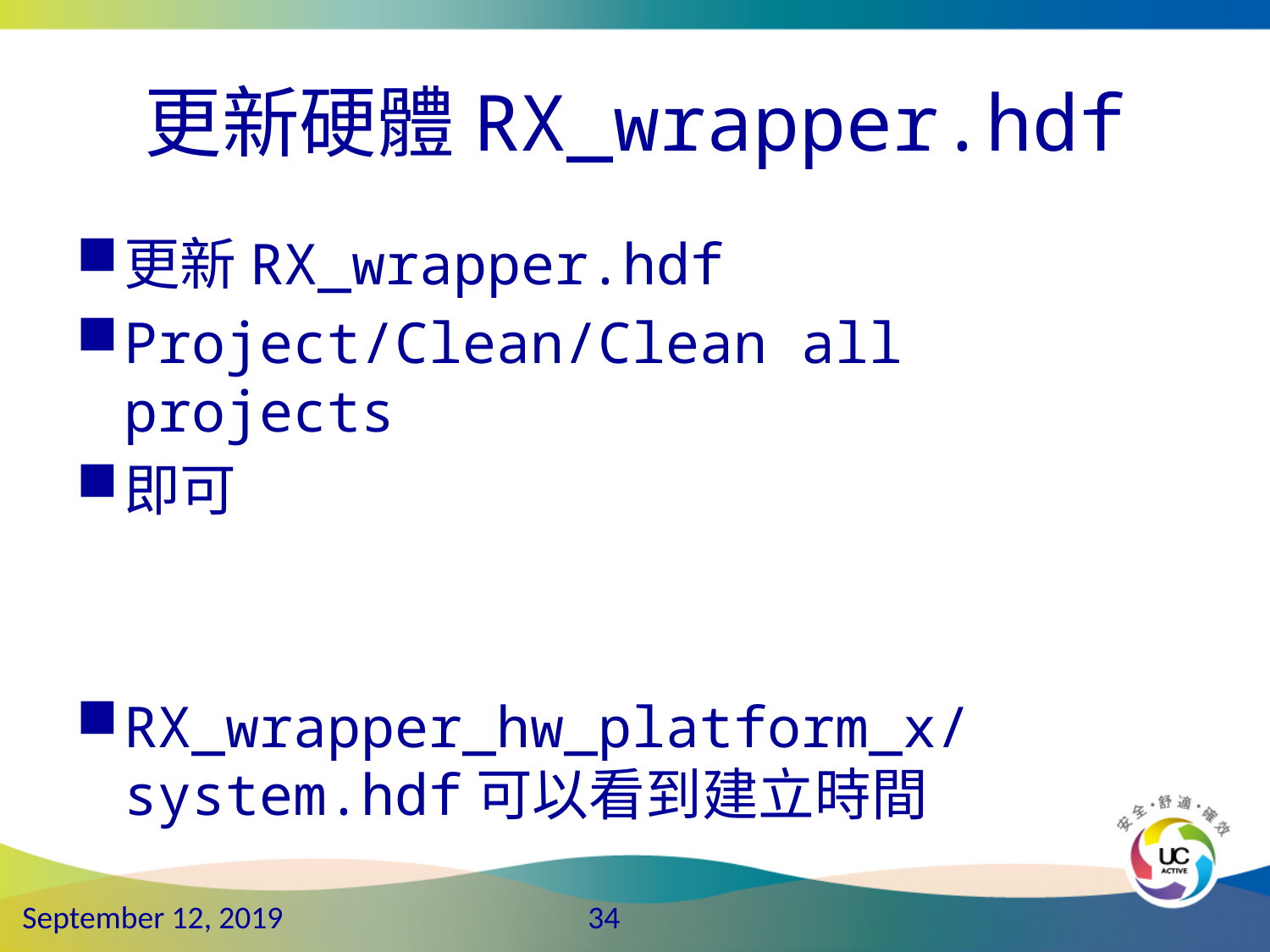

# 更新硬體RX_wrapper.hdf
更新RX_wrapper.hdf
Project/Clean/Clean all projects
即可

RX_wrapper_hw_platform_x/system.hdf可以看到建立時間